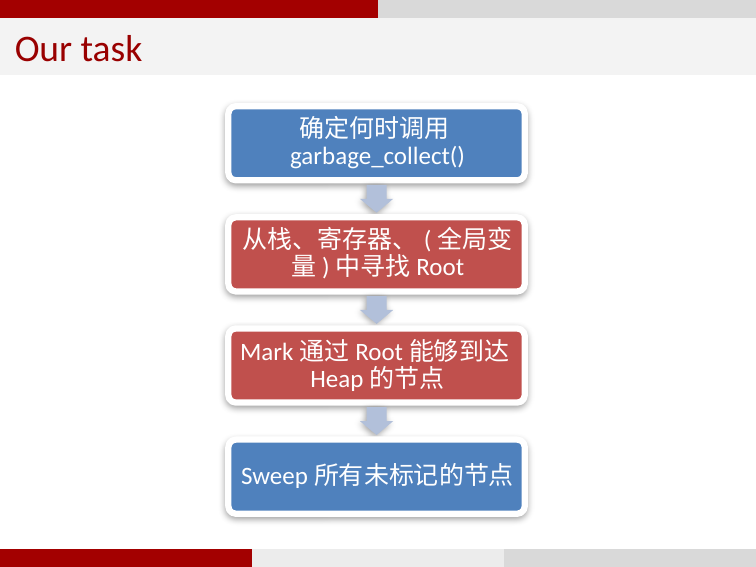

Our task

确定何时调用garbage_collect()

从栈、寄存器、(全局变量)中寻找Root

Mark通过Root能够到达Heap的节点

Sweep所有未标记的节点

8